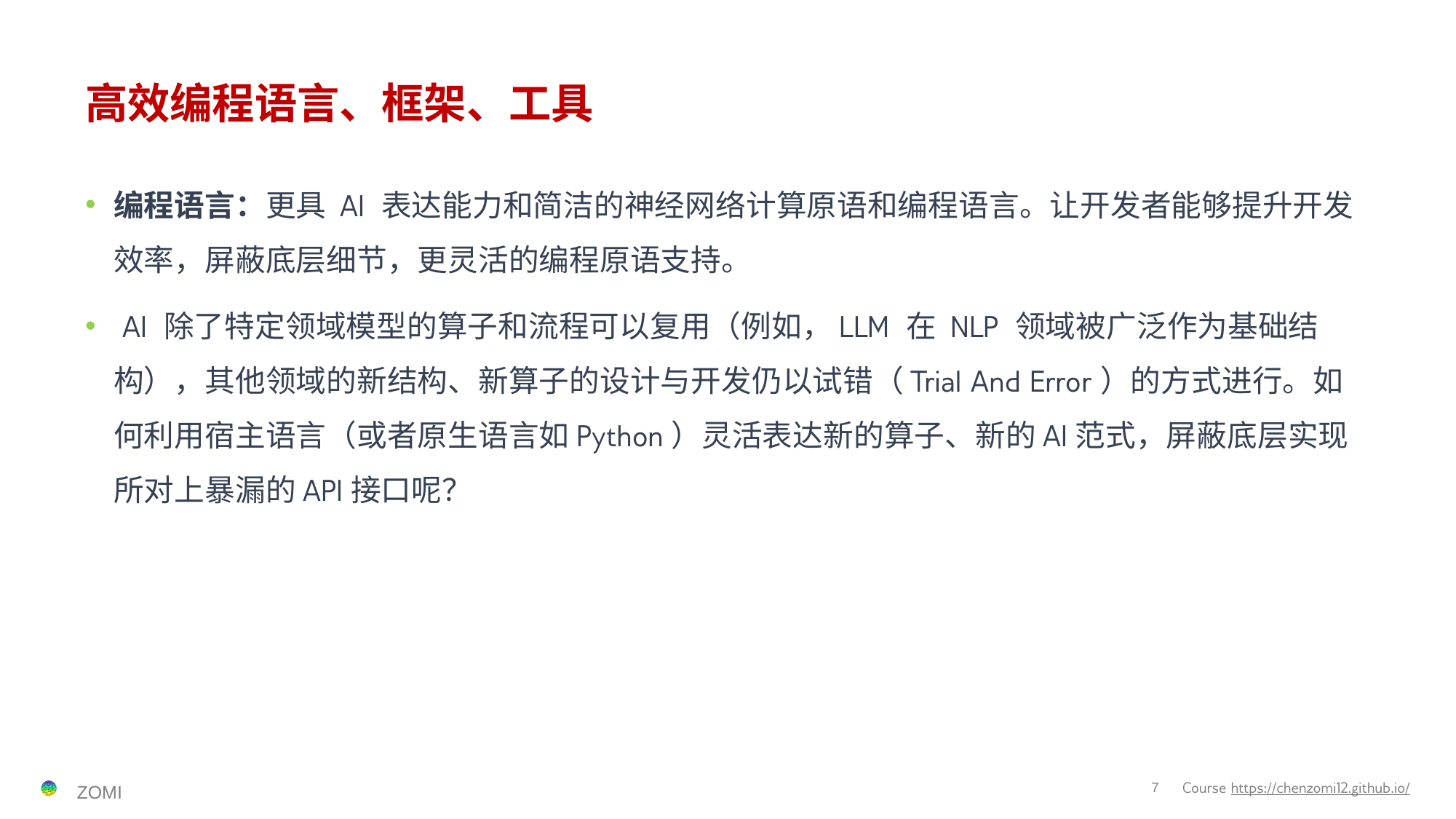

# 高效编程语言、框架、工具
编程语言：更具 AI 表达能力和简洁的神经网络计算原语和编程语言。让开发者能够提升开发效率，屏蔽底层细节，更灵活的编程原语支持。
 AI 除了特定领域模型的算子和流程可以复用（例如，LLM 在 NLP 领域被广泛作为基础结构），其他领域的新结构、新算子的设计与开发仍以试错（Trial And Error）的方式进行。如何利用宿主语言（或者原生语言如Python）灵活表达新的算子、新的AI范式，屏蔽底层实现所对上暴漏的API接口呢？